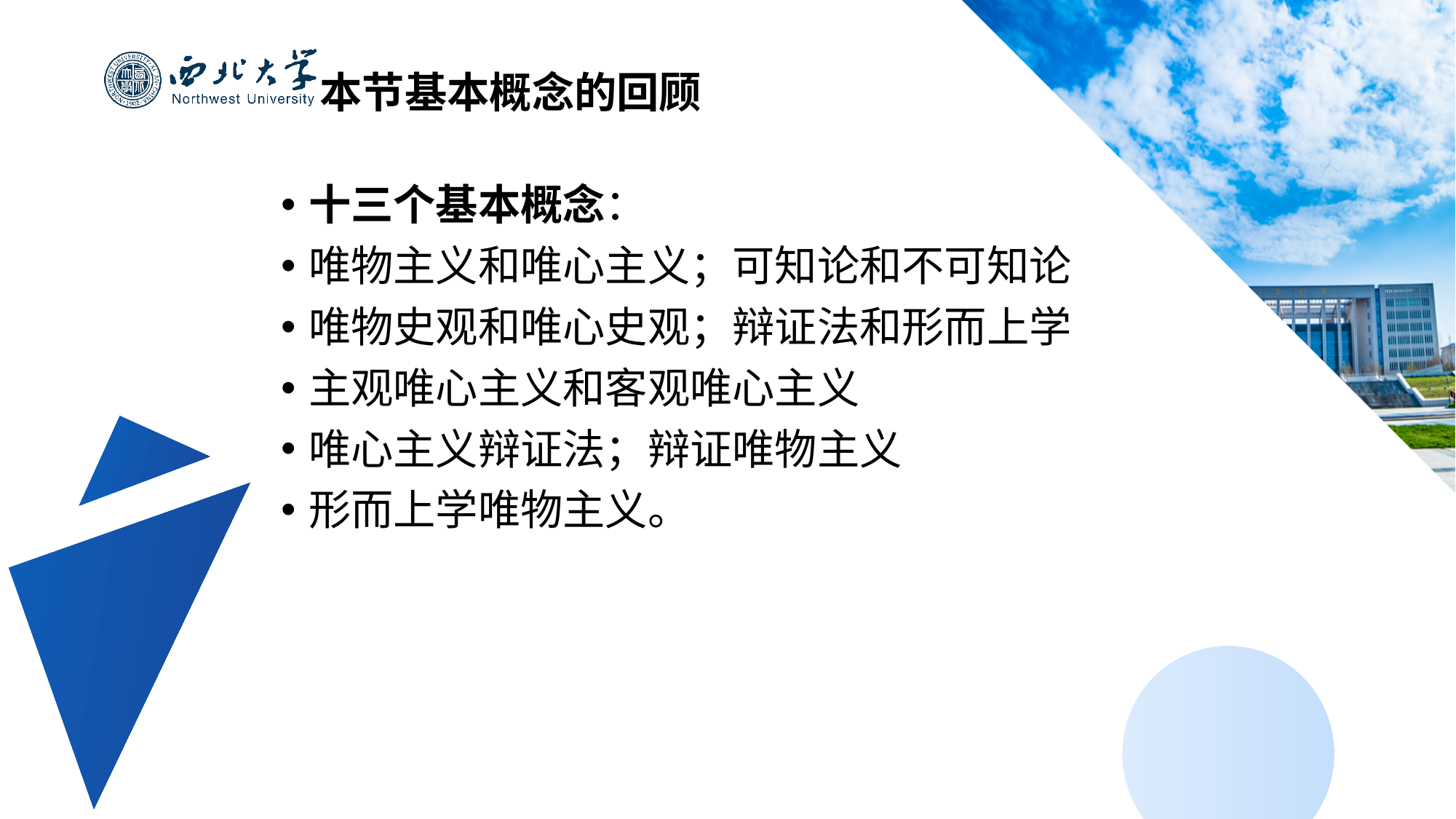

本节基本概念的回顾
十三个基本概念：
唯物主义和唯心主义；可知论和不可知论
唯物史观和唯心史观；辩证法和形而上学
主观唯心主义和客观唯心主义
唯心主义辩证法；辩证唯物主义
形而上学唯物主义。